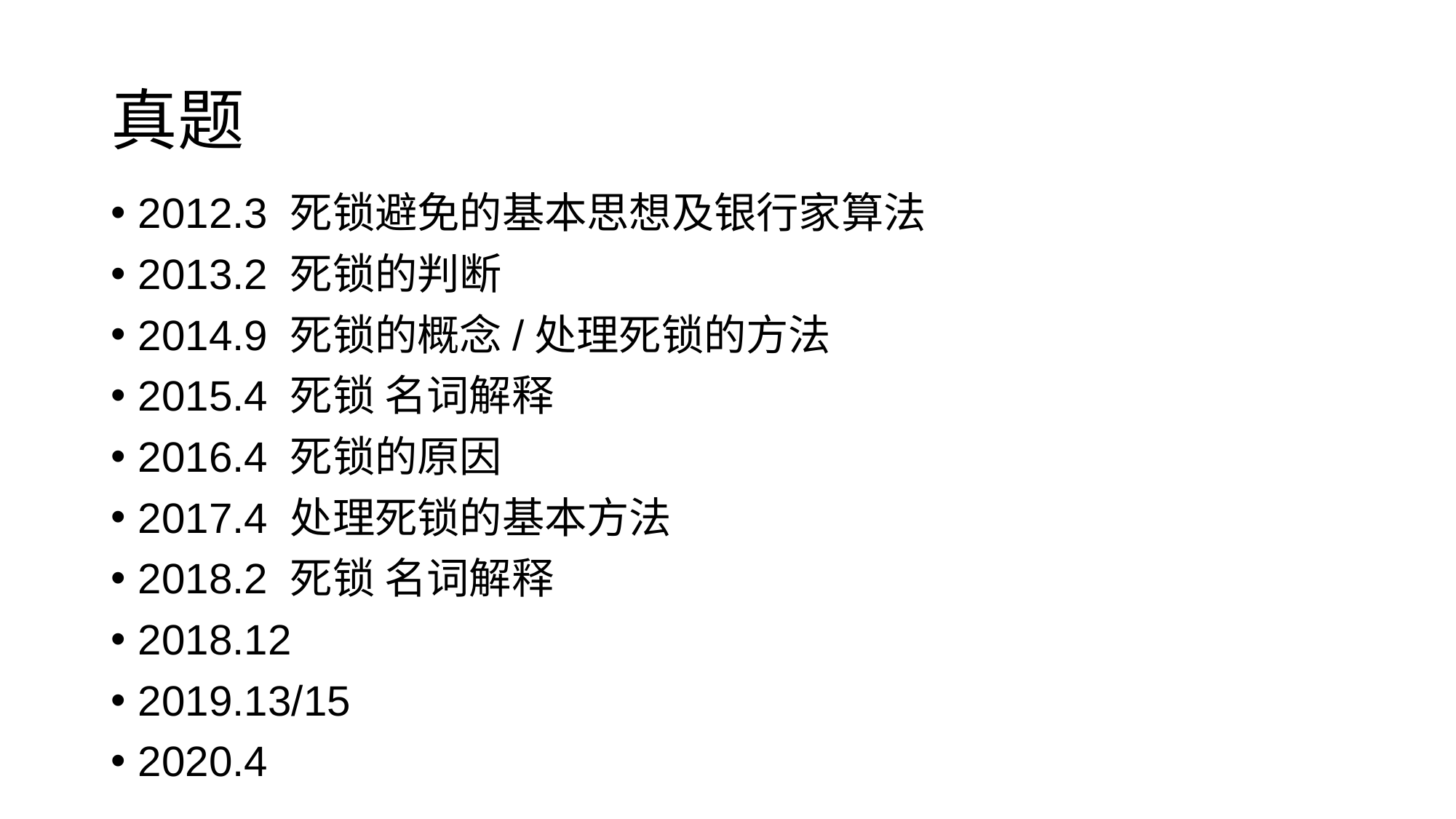

# 真题
2012.3 死锁避免的基本思想及银行家算法
2013.2 死锁的判断
2014.9 死锁的概念/处理死锁的方法
2015.4 死锁 名词解释
2016.4 死锁的原因
2017.4 处理死锁的基本方法
2018.2 死锁 名词解释
2018.12
2019.13/15
2020.4